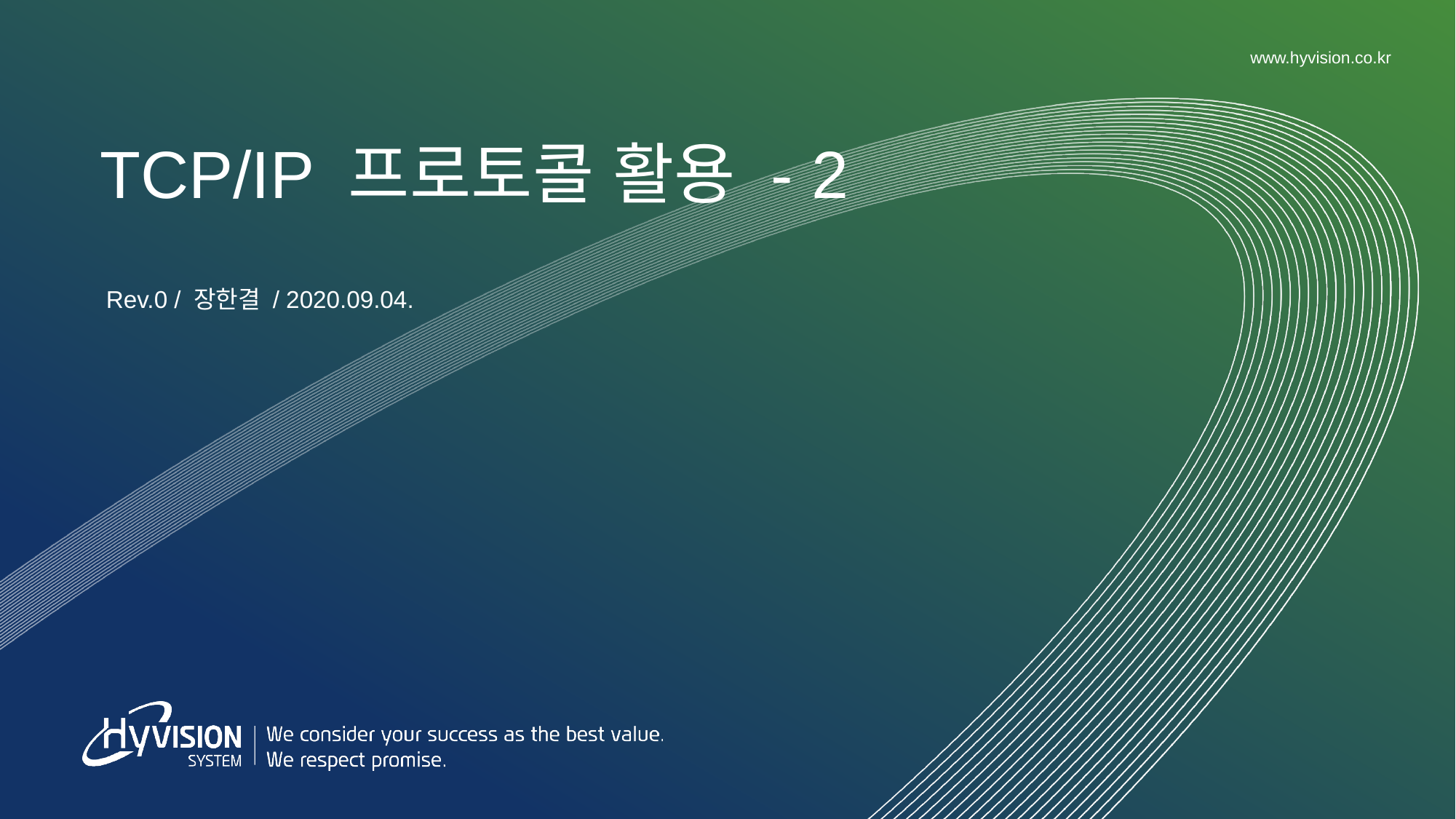

# TCP/IP 프로토콜 활용 - 2
Rev.0 / 장한결 / 2020.09.04.